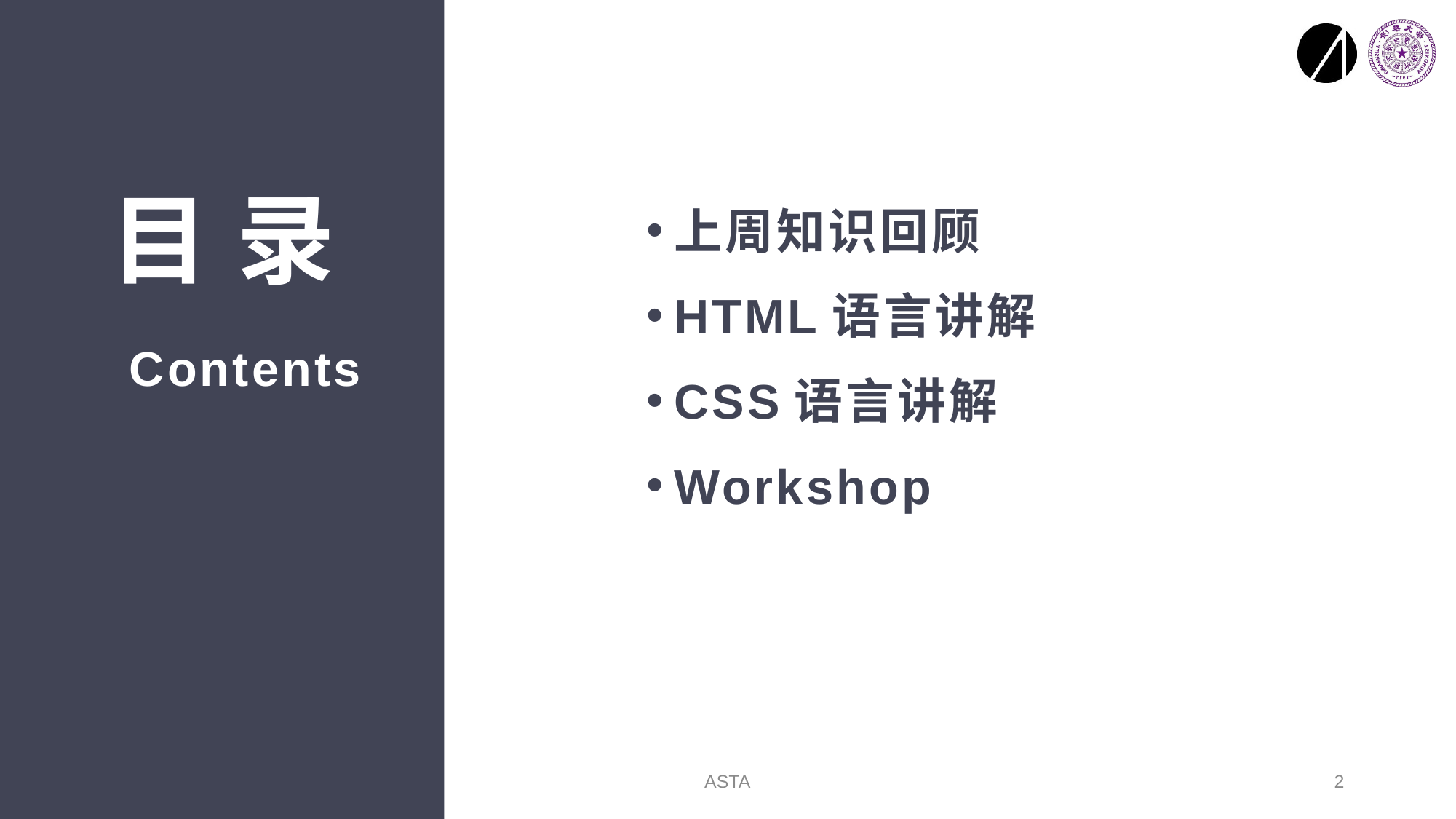

目 录
上周知识回顾
HTML语言讲解
CSS语言讲解
Workshop
Contents
ASTA
2